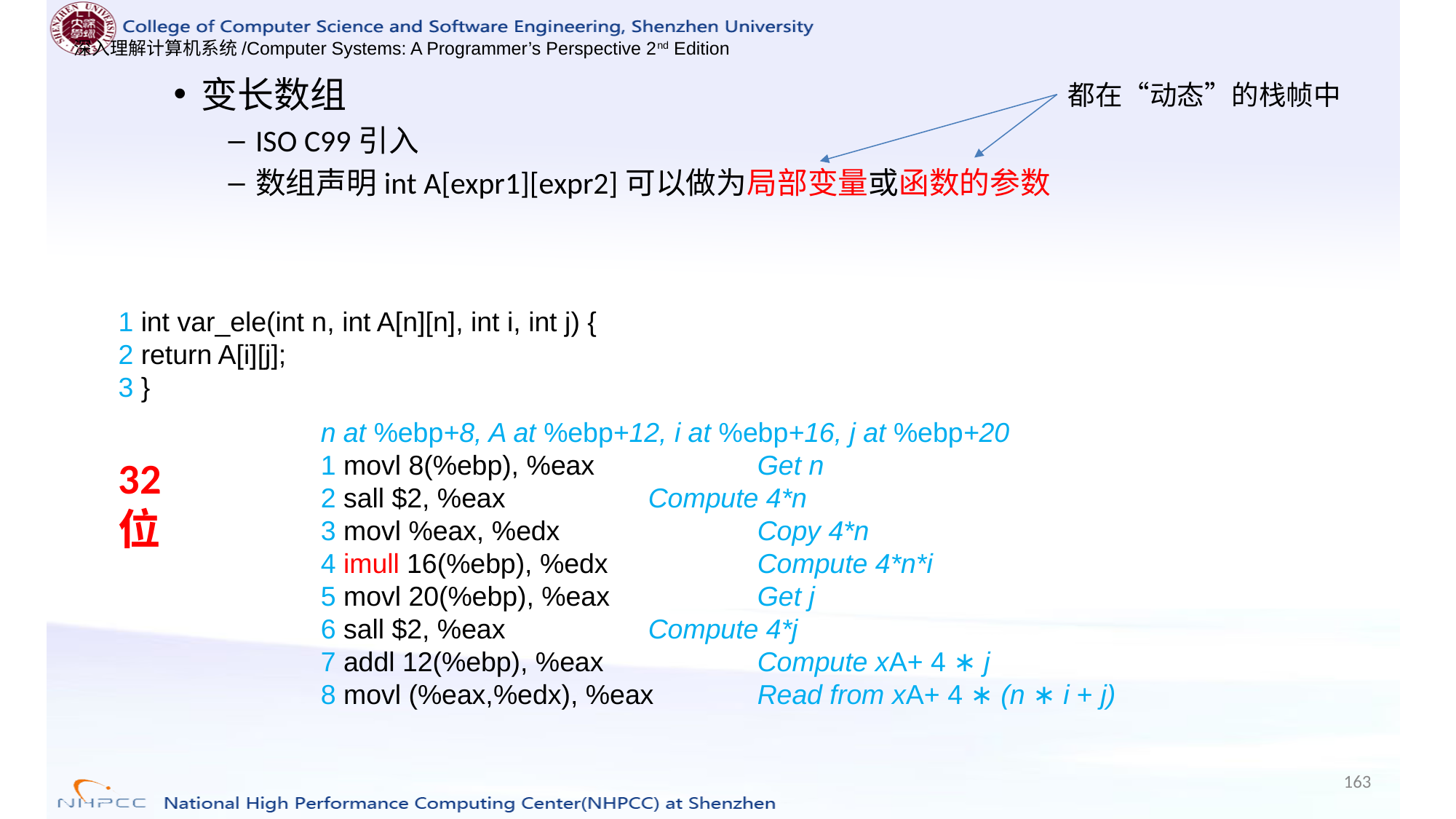

变长数组
ISO C99引入
数组声明int A[expr1][expr2]可以做为局部变量或函数的参数
都在“动态”的栈帧中
1 int var_ele(int n, int A[n][n], int i, int j) {
2 return A[i][j];
3 }
n at %ebp+8, A at %ebp+12, i at %ebp+16, j at %ebp+20
1 movl 8(%ebp), %eax 		Get n
2 sall $2, %eax 		Compute 4*n
3 movl %eax, %edx 		Copy 4*n
4 imull 16(%ebp), %edx 		Compute 4*n*i
5 movl 20(%ebp), %eax 		Get j
6 sall $2, %eax 		Compute 4*j
7 addl 12(%ebp), %eax 		Compute xA+ 4 ∗ j
8 movl (%eax,%edx), %eax 	Read from xA+ 4 ∗ (n ∗ i + j)
32位
163